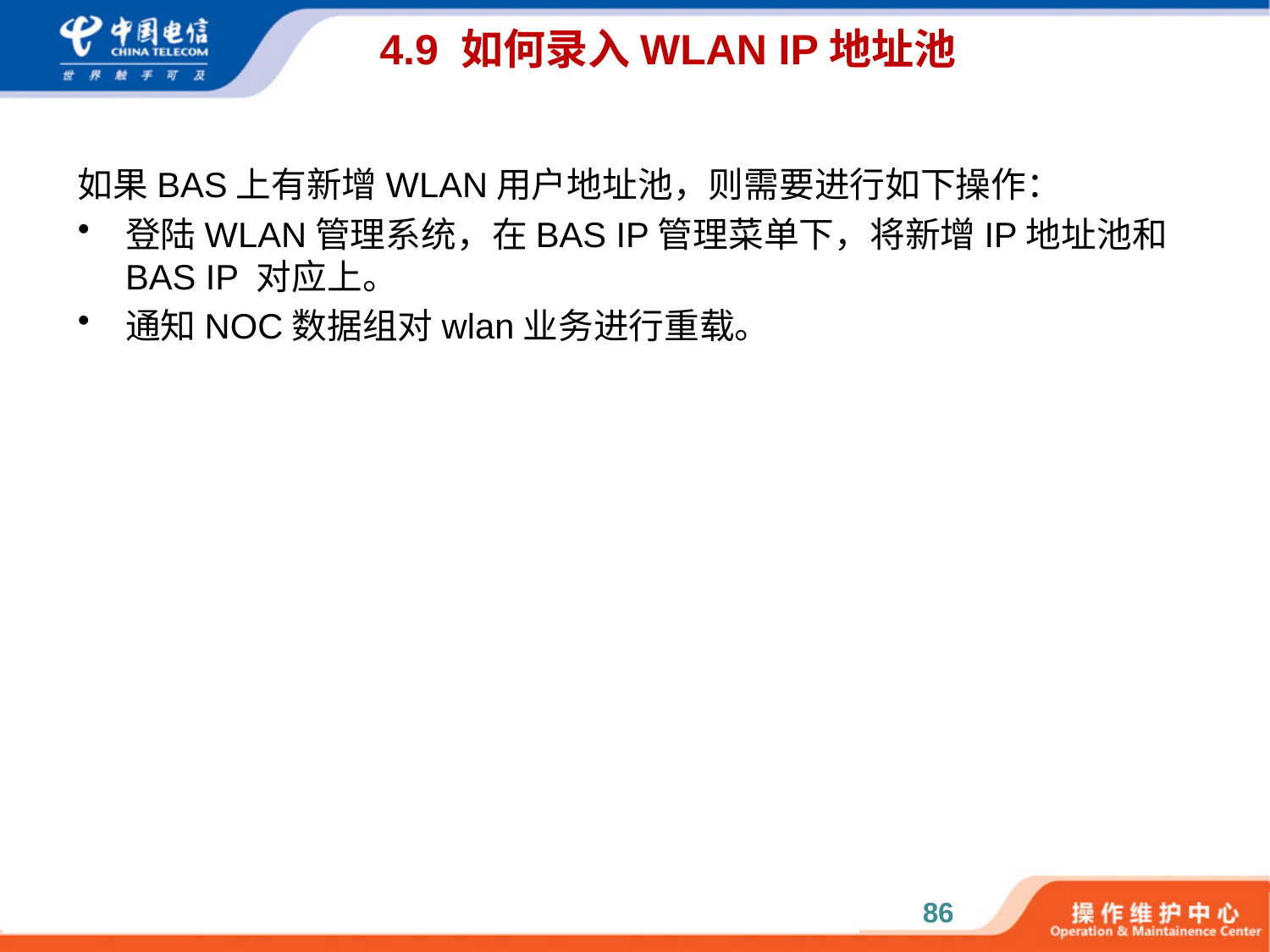

# 4.9 如何录入WLAN IP地址池
如果BAS上有新增WLAN用户地址池，则需要进行如下操作：
登陆WLAN管理系统，在BAS IP管理菜单下，将新增IP地址池和BAS IP 对应上。
通知NOC数据组对wlan业务进行重载。